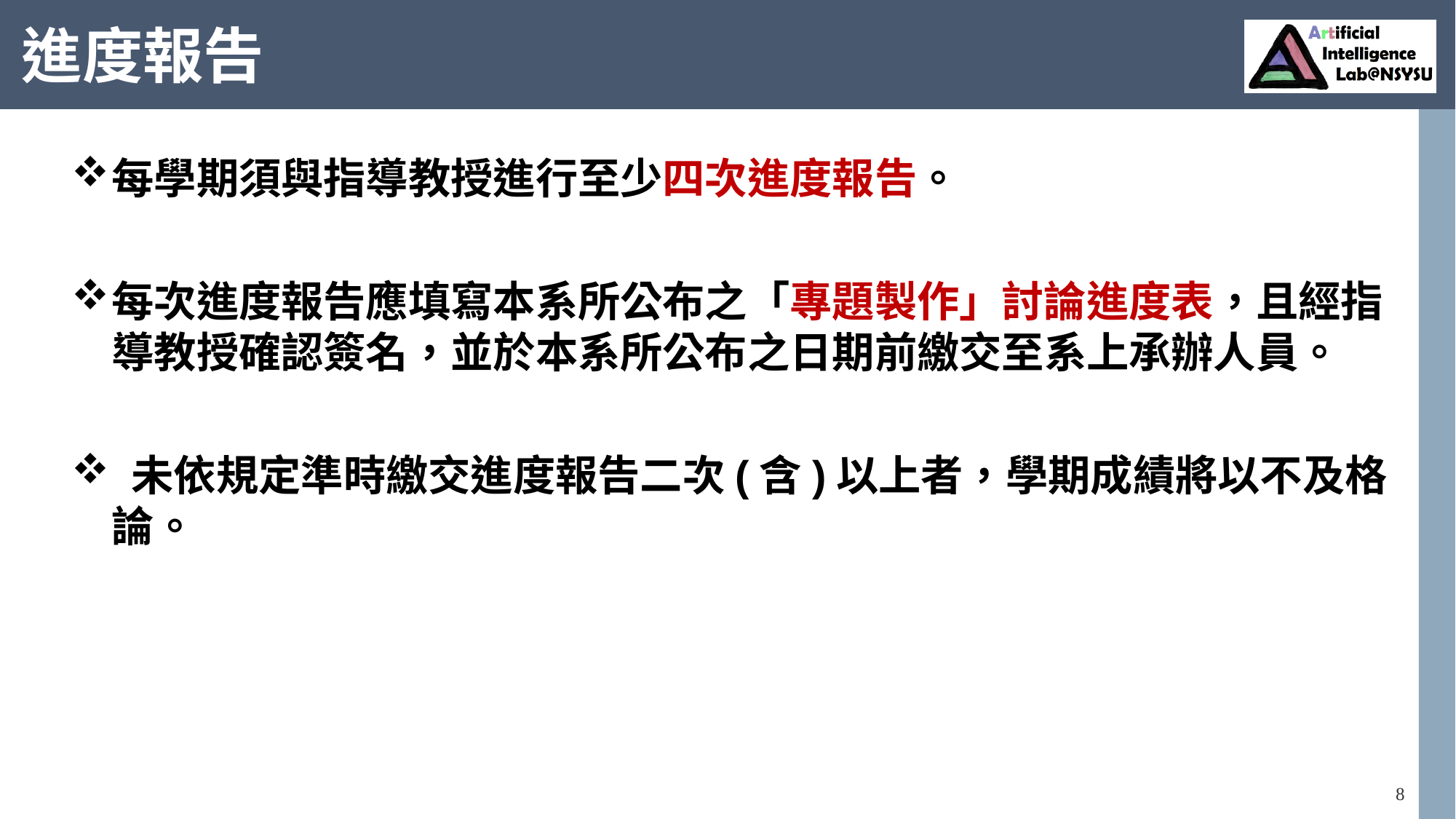

# 進度報告
每學期須與指導教授進行至少四次進度報告。

每次進度報告應填寫本系所公布之「專題製作」討論進度表，且經指導教授確認簽名，並於本系所公布之日期前繳交至系上承辦人員。

 未依規定準時繳交進度報告二次(含)以上者，學期成績將以不及格論。
8